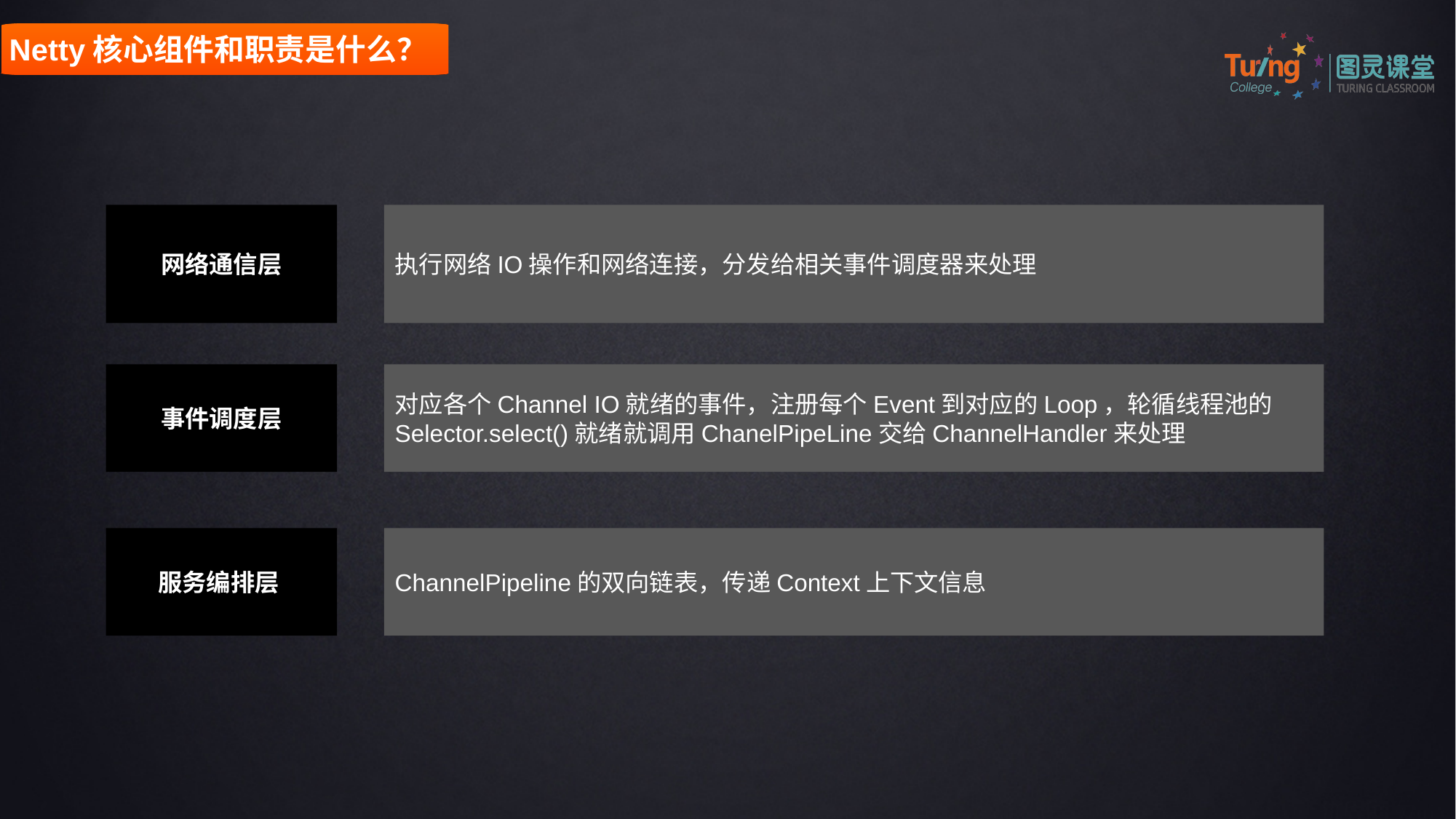

Netty核心组件和职责是什么？
网络通信层
执行网络IO操作和网络连接，分发给相关事件调度器来处理
事件调度层
对应各个Channel IO就绪的事件，注册每个Event到对应的Loop，轮循线程池的Selector.select()就绪就调用ChanelPipeLine交给ChannelHandler来处理
服务编排层
ChannelPipeline的双向链表，传递Context上下文信息